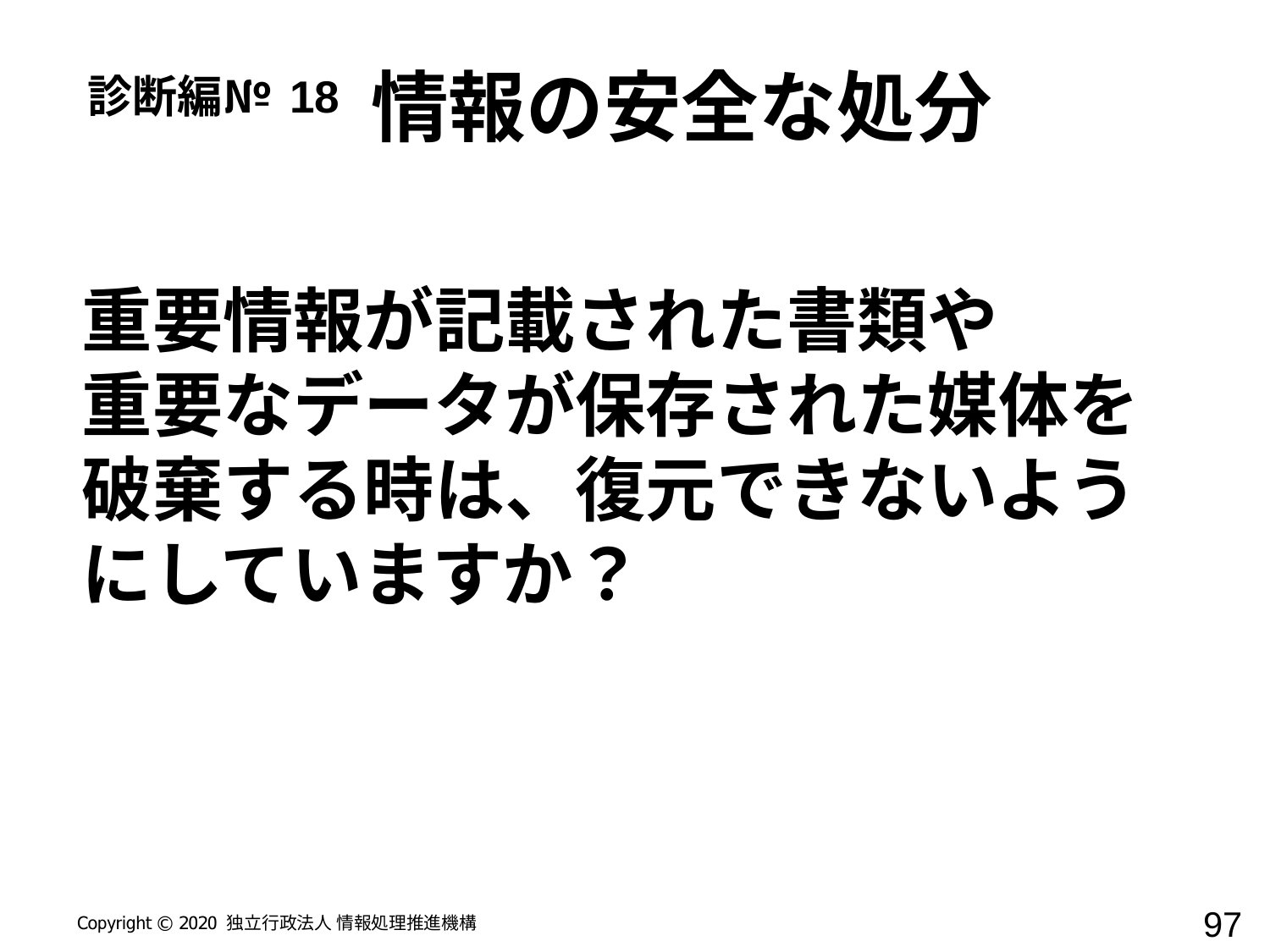

# 診断編№18 情報の安全な処分

重要情報が記載された書類や
重要なデータが保存された媒体を破棄する時は、復元できないようにしていますか？